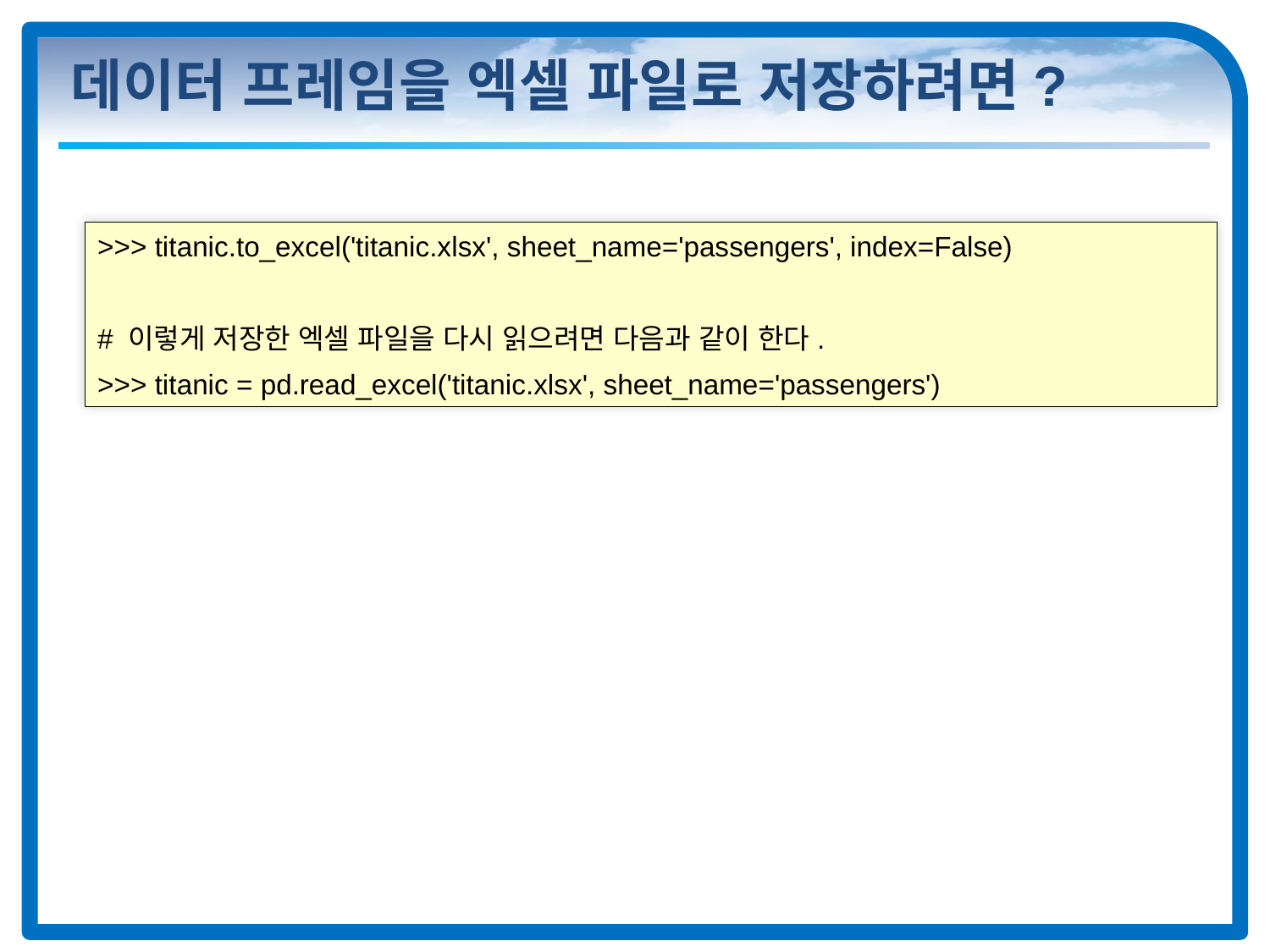

# 데이터 프레임을 엑셀 파일로 저장하려면?
>>> titanic.to_excel('titanic.xlsx', sheet_name='passengers', index=False)

# 이렇게 저장한 엑셀 파일을 다시 읽으려면 다음과 같이 한다.
>>> titanic = pd.read_excel('titanic.xlsx', sheet_name='passengers')